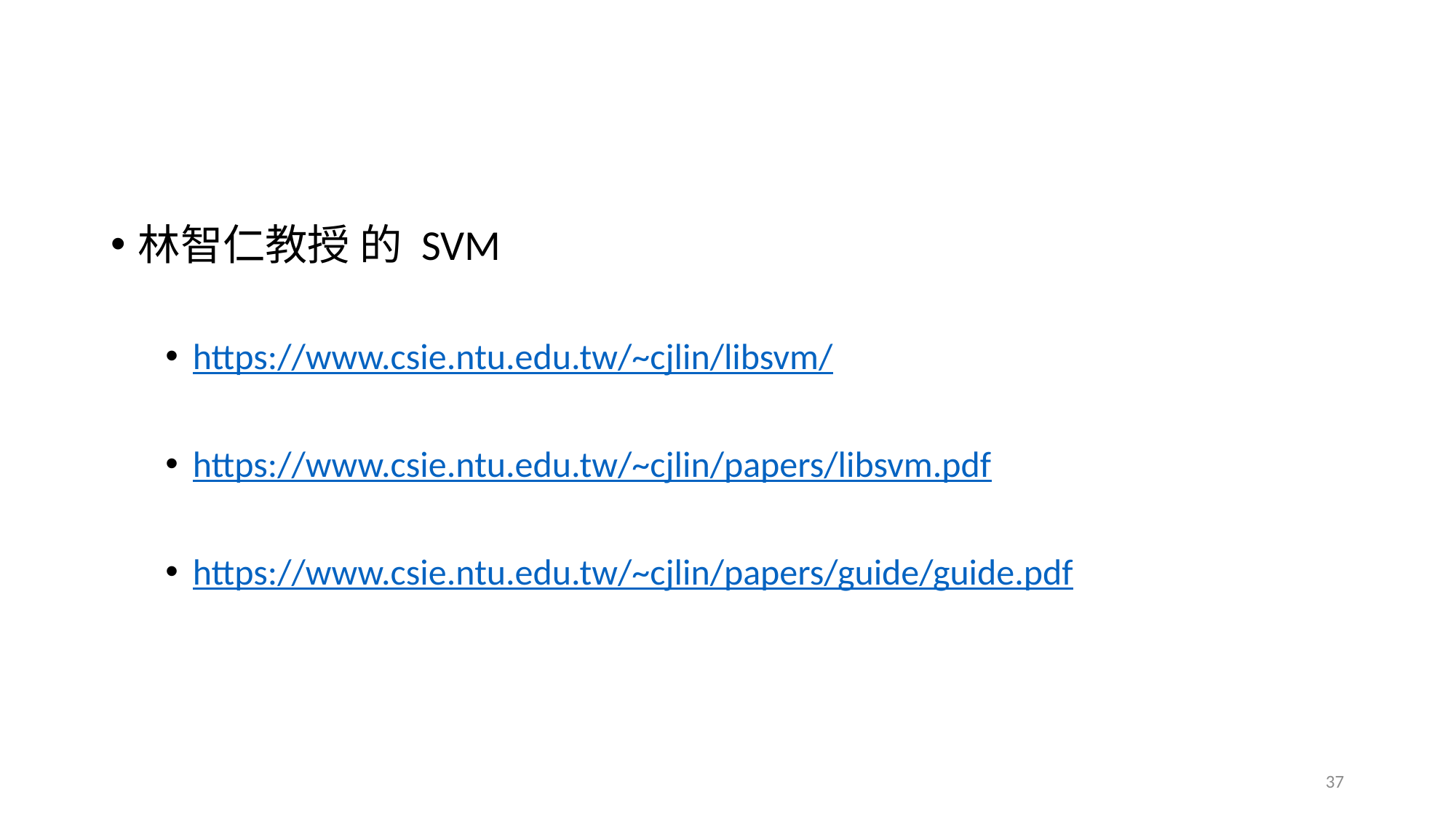

#
林智仁教授 的 SVM

https://www.csie.ntu.edu.tw/~cjlin/libsvm/

https://www.csie.ntu.edu.tw/~cjlin/papers/libsvm.pdf

https://www.csie.ntu.edu.tw/~cjlin/papers/guide/guide.pdf

37